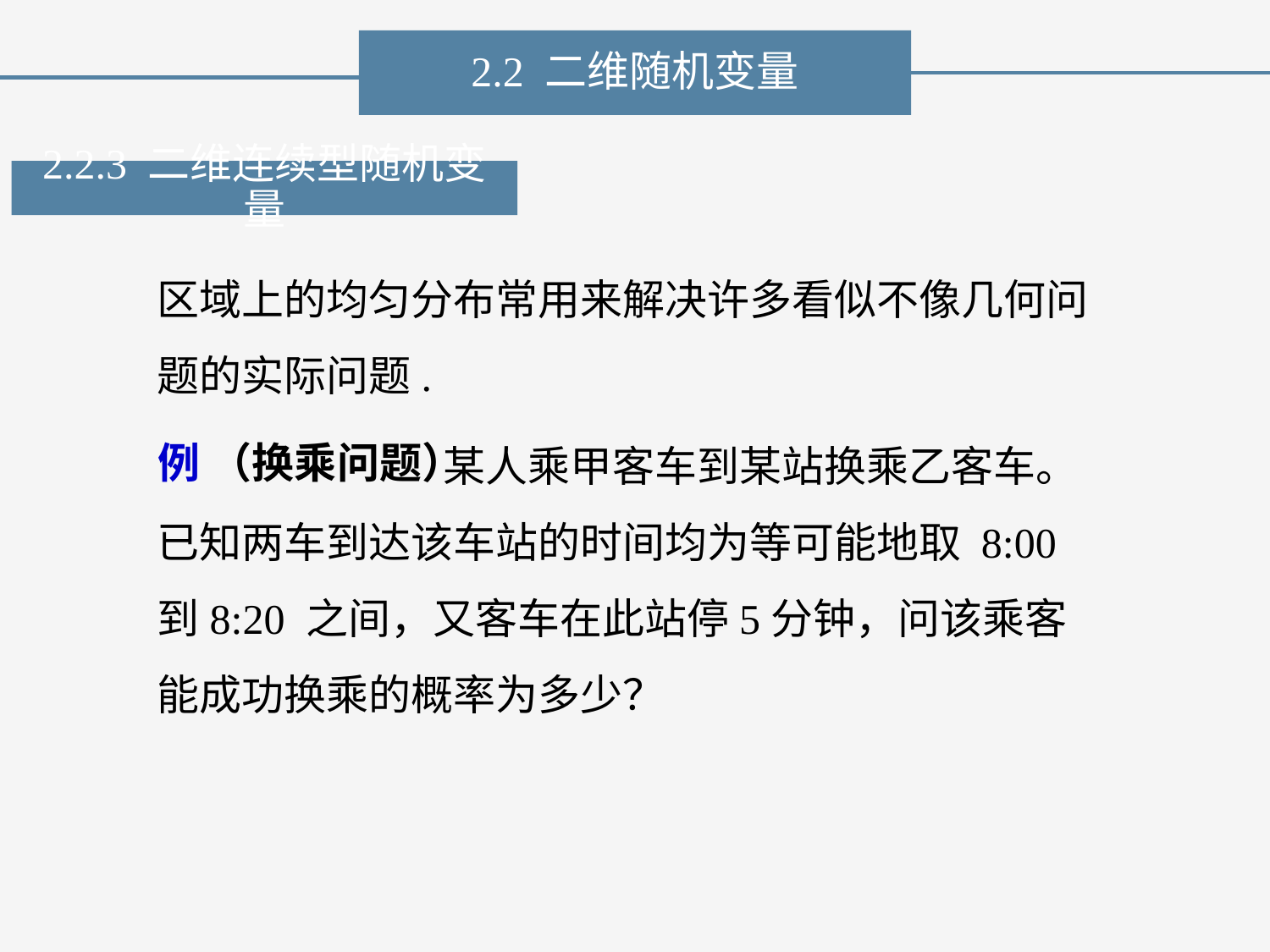

2.2 二维随机变量
2.2.3 二维连续型随机变量
区域上的均匀分布常用来解决许多看似不像几何问题的实际问题.
                             某人乘甲客车到某站换乘乙客车。已知两车到达该车站的时间均为等可能地取 8:00 到8:20 之间，又客车在此站停5分钟，问该乘客能成功换乘的概率为多少？
例 （换乘问题）